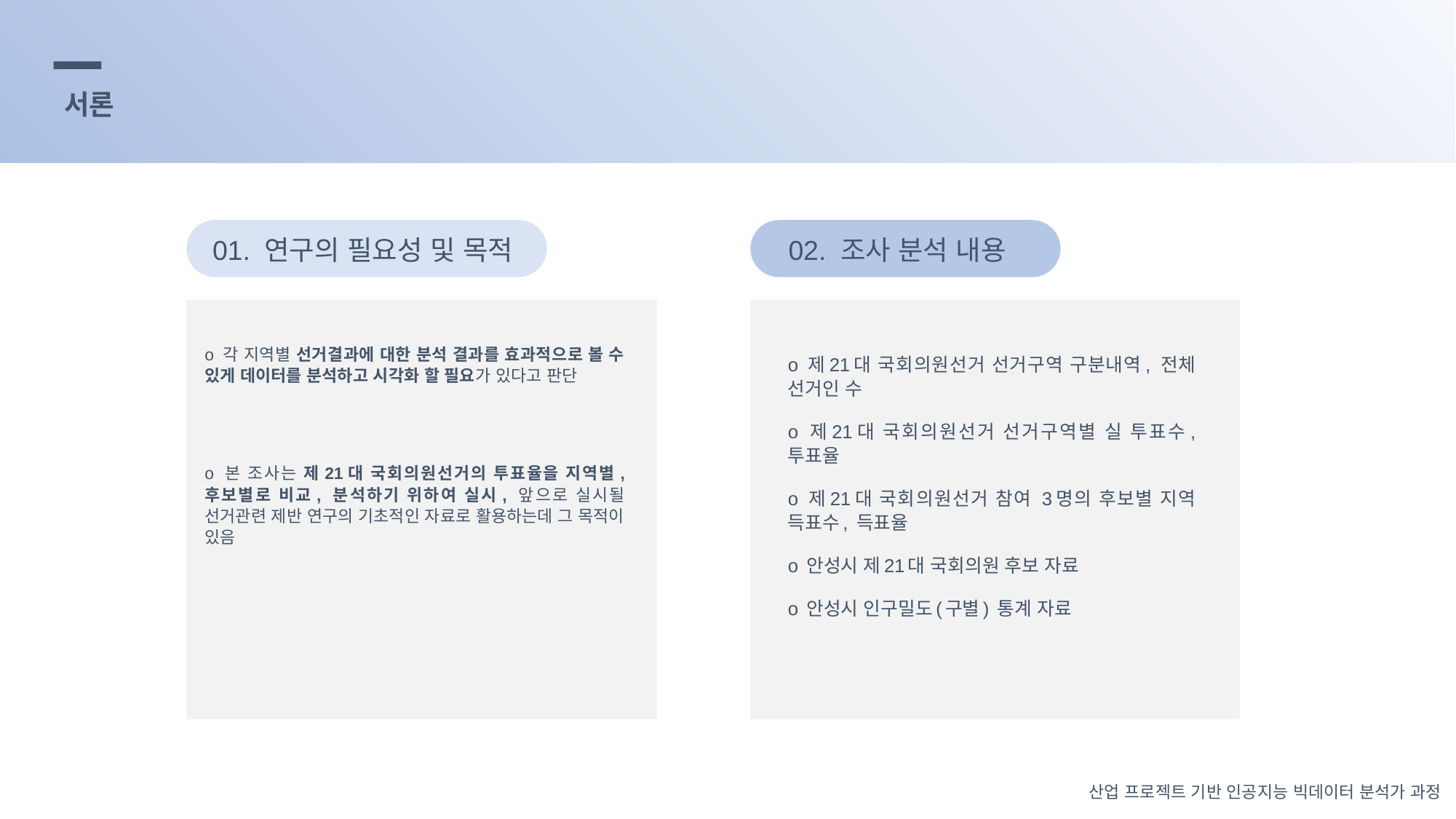

서론

01. 연구의 필요성 및 목적
02. 조사 분석 내용

о 각 지역별 선거결과에 대한 분석 결과를 효과적으로 볼 수 있게 데이터를 분석하고 시각화 할 필요가 있다고 판단

о 본 조사는 제21대 국회의원선거의 투표율을 지역별, 후보별로 비교, 분석하기 위하여 실시, 앞으로 실시될 선거관련 제반 연구의 기초적인 자료로 활용하는데 그 목적이 있음
о 제21대 국회의원선거 선거구역 구분내역, 전체 선거인 수
о 제21대 국회의원선거 선거구역별 실 투표수, 투표율
о 제21대 국회의원선거 참여 3명의 후보별 지역 득표수, 득표율
о 안성시 제21대 국회의원 후보 자료
о 안성시 인구밀도(구별) 통계 자료
산업 프로젝트 기반 인공지능 빅데이터 분석가 과정